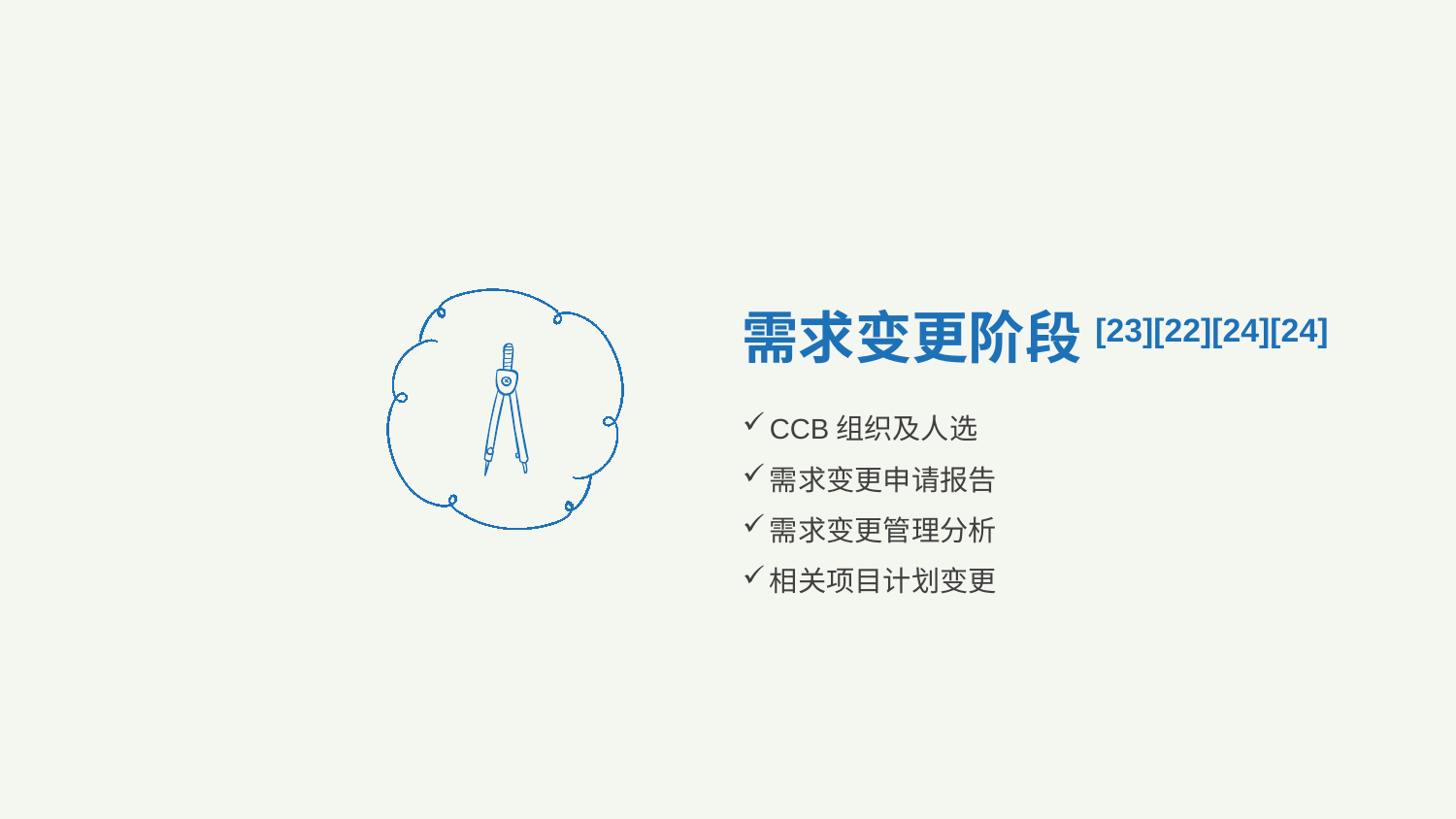

需求变更阶段[23][22][24][24]

CCB组织及人选
需求变更申请报告
需求变更管理分析
相关项目计划变更